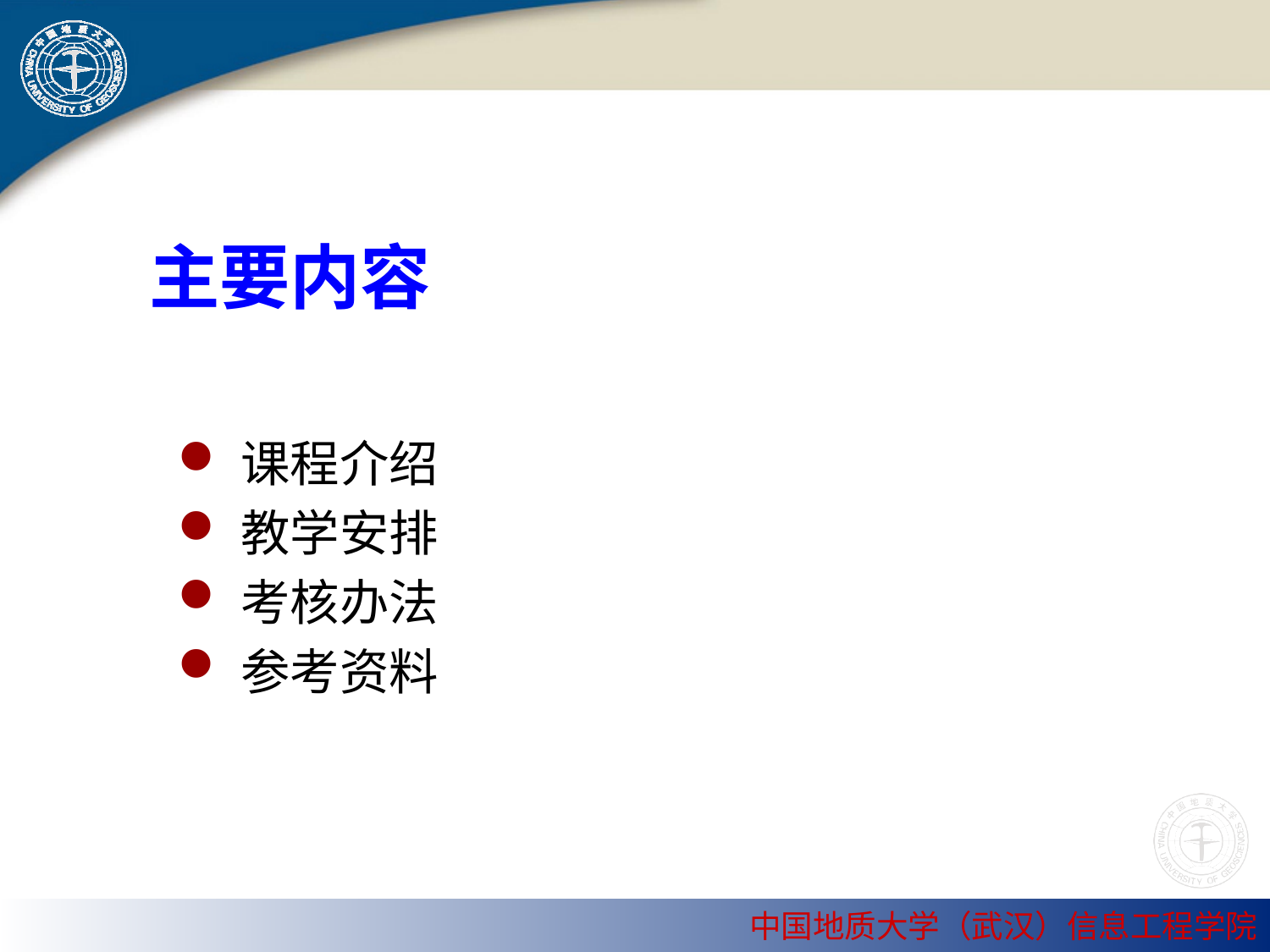

# 主要内容
课程介绍
教学安排
考核办法
参考资料
2